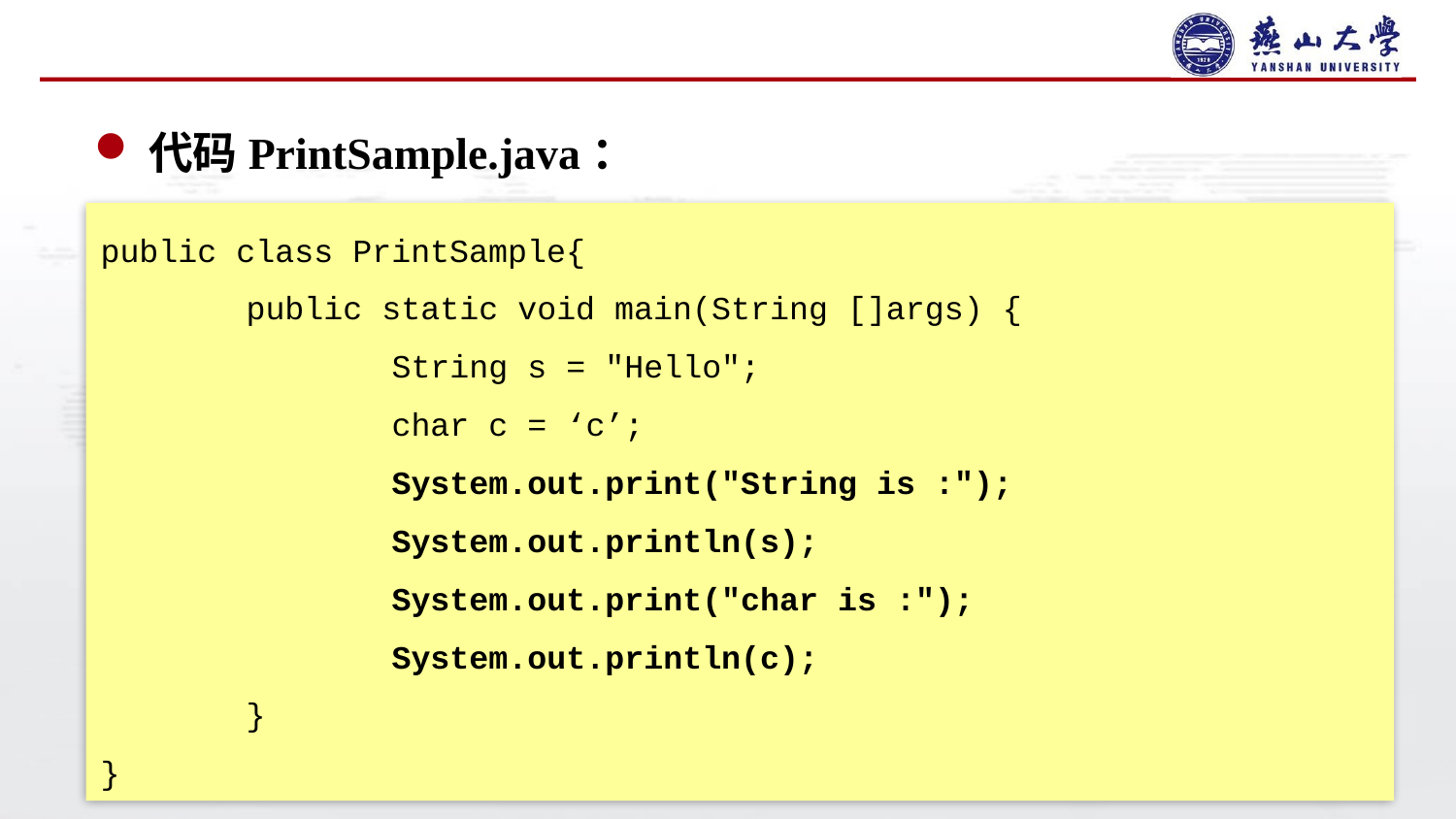

#
代码PrintSample.java：

public class PrintSample{
	public static void main(String []args) {
		String s = "Hello";
		char c = ‘c’;
		System.out.print("String is :");
		System.out.println(s);
		System.out.print("char is :");
		System.out.println(c);
	}
}